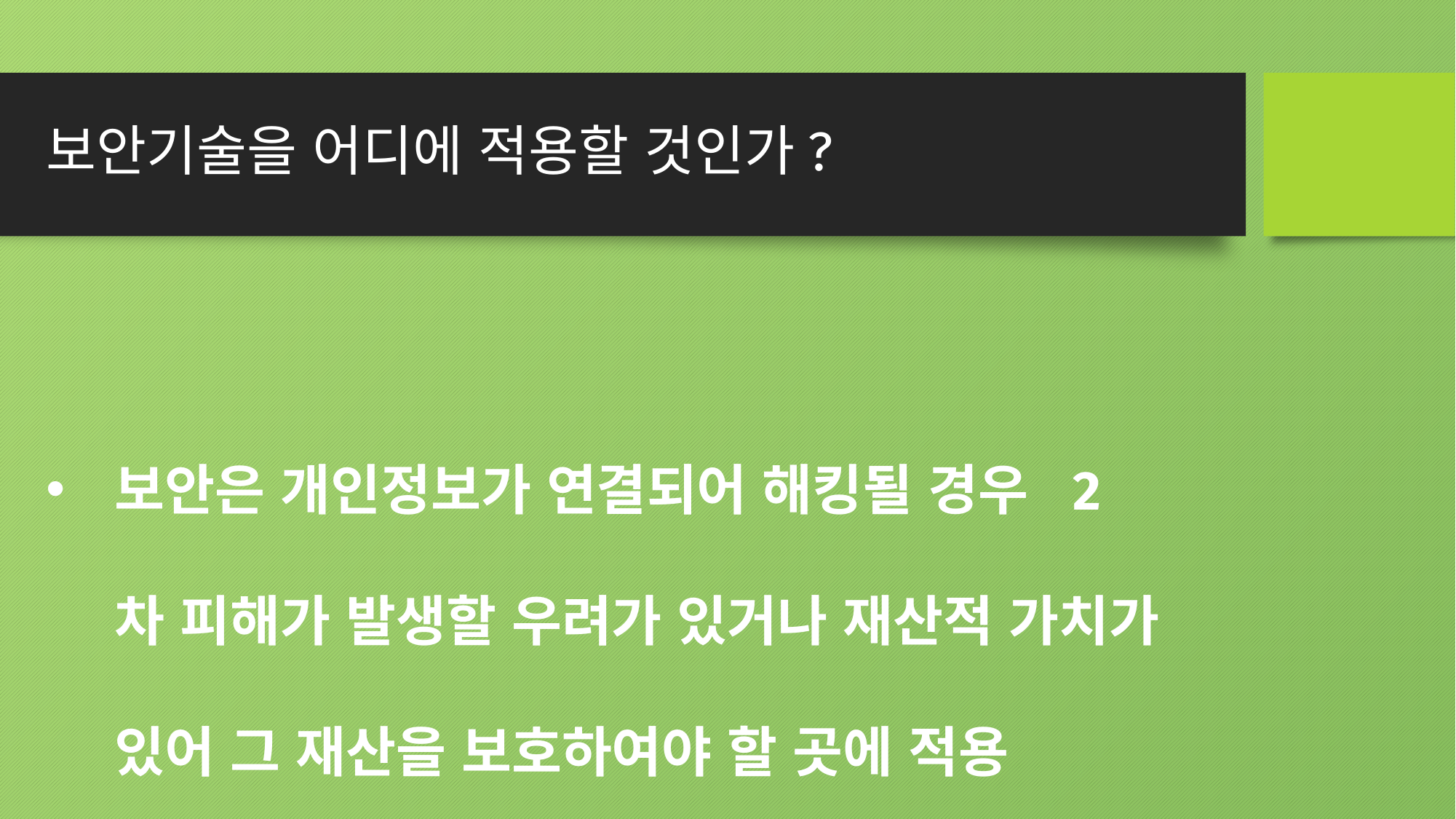

# 보안기술을 어디에 적용할 것인가?
보안은 개인정보가 연결되어 해킹될 경우  2차 피해가 발생할 우려가 있거나 재산적 가치가 있어 그 재산을 보호하여야 할 곳에 적용